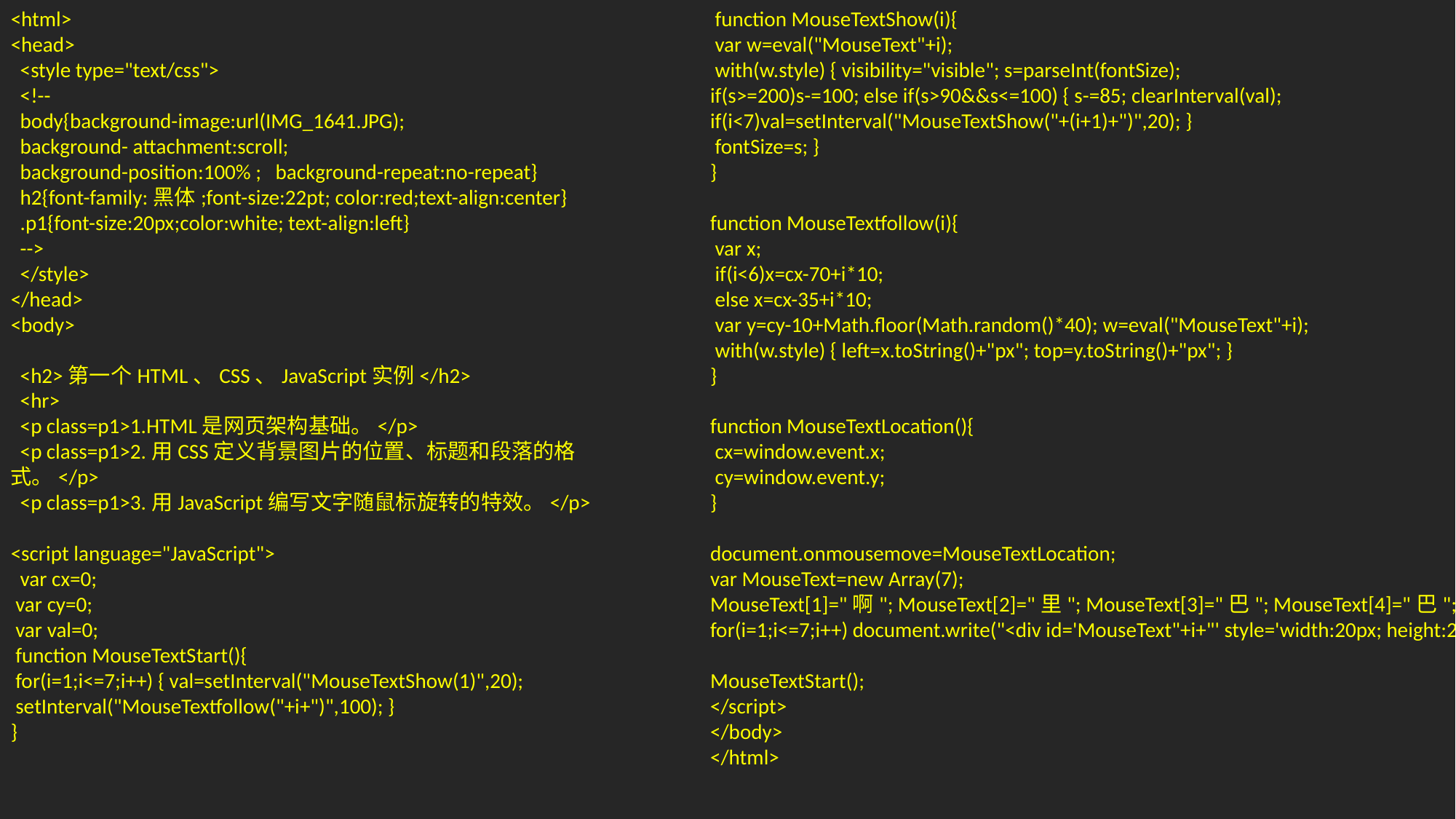

<html>
<head>
  <style type="text/css">
  <!--
  body{background-image:url(IMG_1641.JPG);
  background- attachment:scroll;
  background-position:100% ;   background-repeat:no-repeat}
  h2{font-family:黑体;font-size:22pt; color:red;text-align:center}
  .p1{font-size:20px;color:white; text-align:left}
  -->
  </style>
</head>
<body>

  <h2>第一个HTML、CSS、JavaScript实例</h2>
  <hr>
  <p class=p1>1.HTML是网页架构基础。</p>
  <p class=p1>2.用CSS定义背景图片的位置、标题和段落的格式。</p>
  <p class=p1>3.用JavaScript编写文字随鼠标旋转的特效。</p>

<script language="JavaScript">
  var cx=0;
 var cy=0;
 var val=0;
 function MouseTextStart(){
 for(i=1;i<=7;i++) { val=setInterval("MouseTextShow(1)",20);
 setInterval("MouseTextfollow("+i+")",100); }
}

 function MouseTextShow(i){
 var w=eval("MouseText"+i);
 with(w.style) { visibility="visible"; s=parseInt(fontSize);
if(s>=200)s-=100; else if(s>90&&s<=100) { s-=85; clearInterval(val);
if(i<7)val=setInterval("MouseTextShow("+(i+1)+")",20); }
 fontSize=s; }
}

function MouseTextfollow(i){
 var x;
 if(i<6)x=cx-70+i*10;
 else x=cx-35+i*10;
 var y=cy-10+Math.floor(Math.random()*40); w=eval("MouseText"+i);
 with(w.style) { left=x.toString()+"px"; top=y.toString()+"px"; }
}

function MouseTextLocation(){
 cx=window.event.x;
 cy=window.event.y;
}

document.onmousemove=MouseTextLocation;
var MouseText=new Array(7);
MouseText[1]="啊"; MouseText[2]="里"; MouseText[3]="巴"; MouseText[4]="巴"; MouseText[5]="技"; MouseText[6]="术";MouseText[7]="部";
for(i=1;i<=7;i++) document.write("<div id='MouseText"+i+"' style='width:20px; height:20px; position:absolute; font-size:1000;（ visibility:hidden'><font face='Forte' color='skyblue' >"+MouseText[i]+"</font></div>");

MouseTextStart();
</script>
</body>
</html>